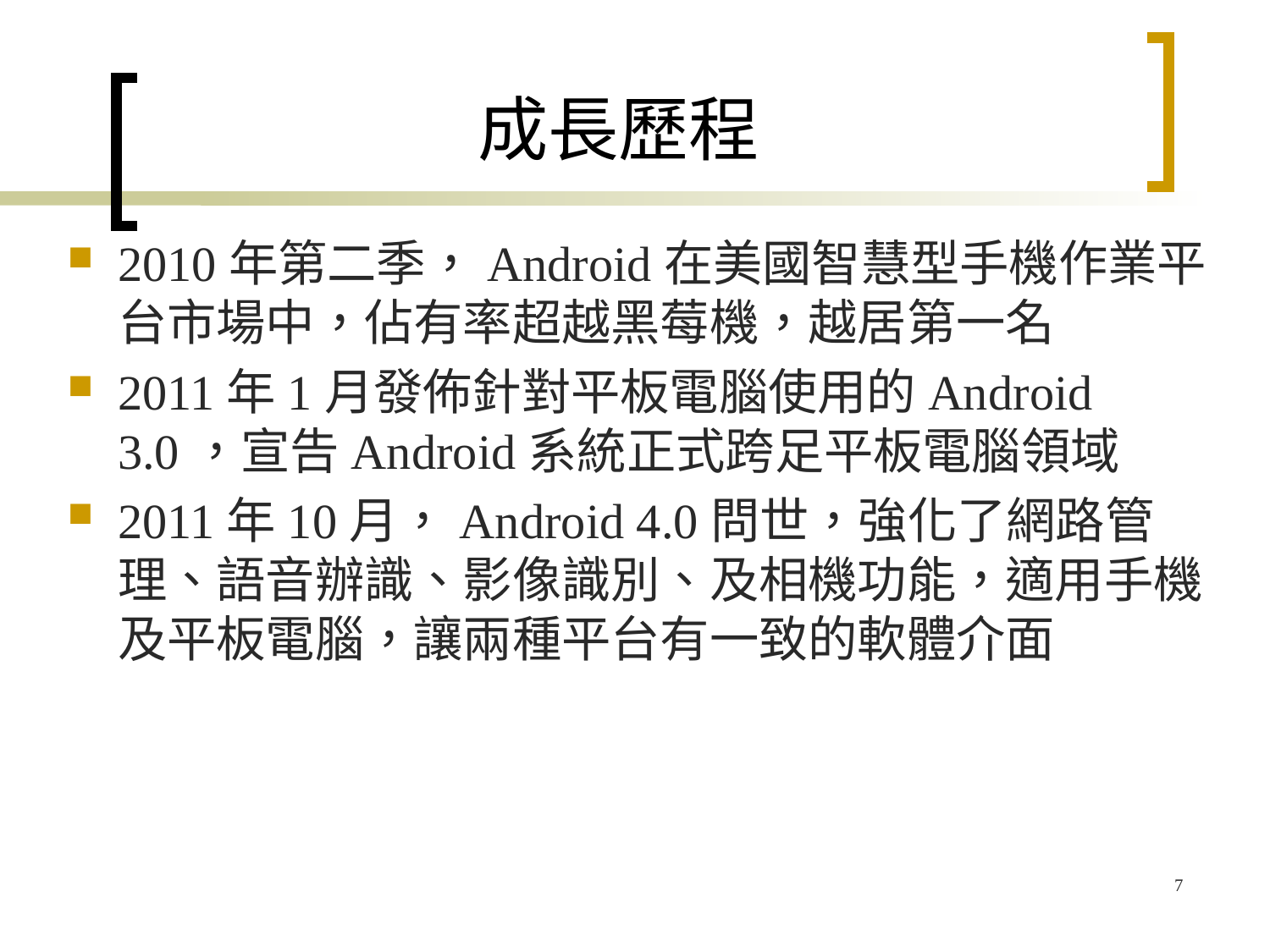

# 成長歷程
2010年第二季，Android在美國智慧型手機作業平台市場中，佔有率超越黑莓機，越居第一名
2011年1月發佈針對平板電腦使用的Android 3.0，宣告Android系統正式跨足平板電腦領域
2011年10月，Android 4.0問世，強化了網路管理、語音辦識、影像識別、及相機功能，適用手機及平板電腦，讓兩種平台有一致的軟體介面

7